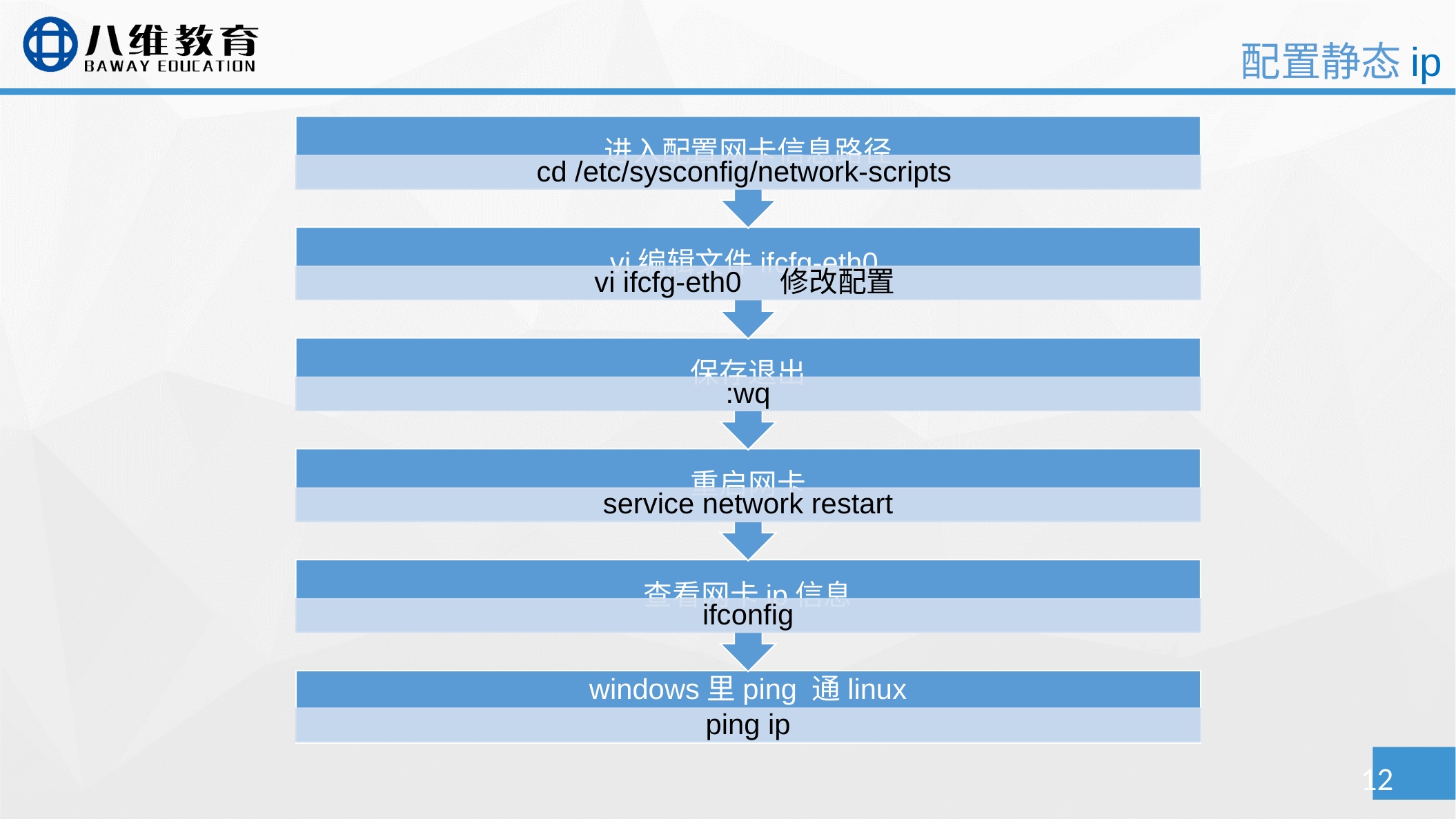

配置静态ip
windows里ping 通linux
ping ip
查看网卡ip信息
ifconfig
重启网卡
service network restart
保存退出
:wq
vi编辑文件ifcfg-eth0
vi ifcfg-eth0    修改配置
进入配置网卡信息路径
cd /etc/sysconfig/network-scripts